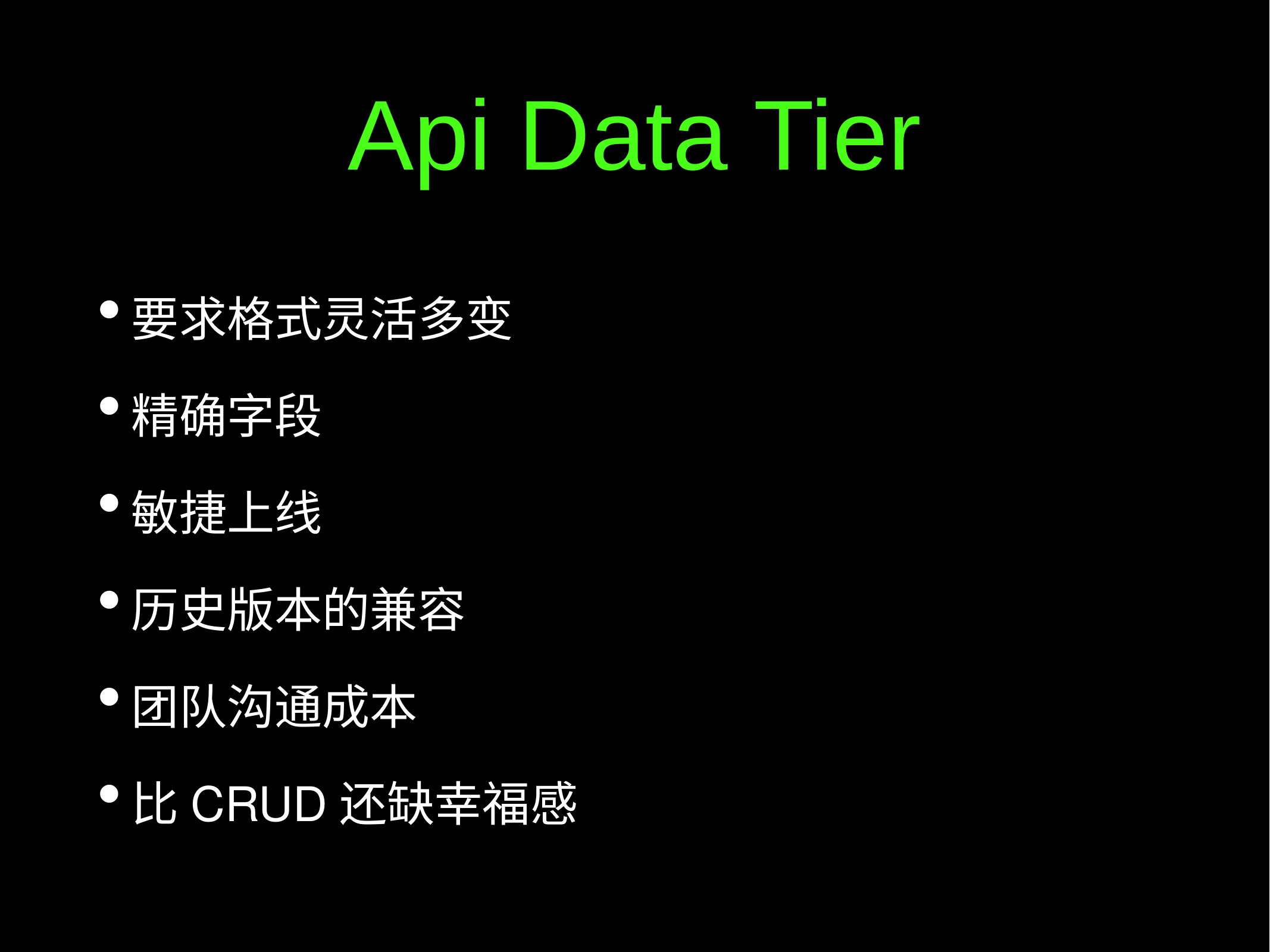

# Api Data Tier
要求格式灵活多变
精确字段
敏捷上线
历史版本的兼容
团队沟通成本
比CRUD还缺幸福感